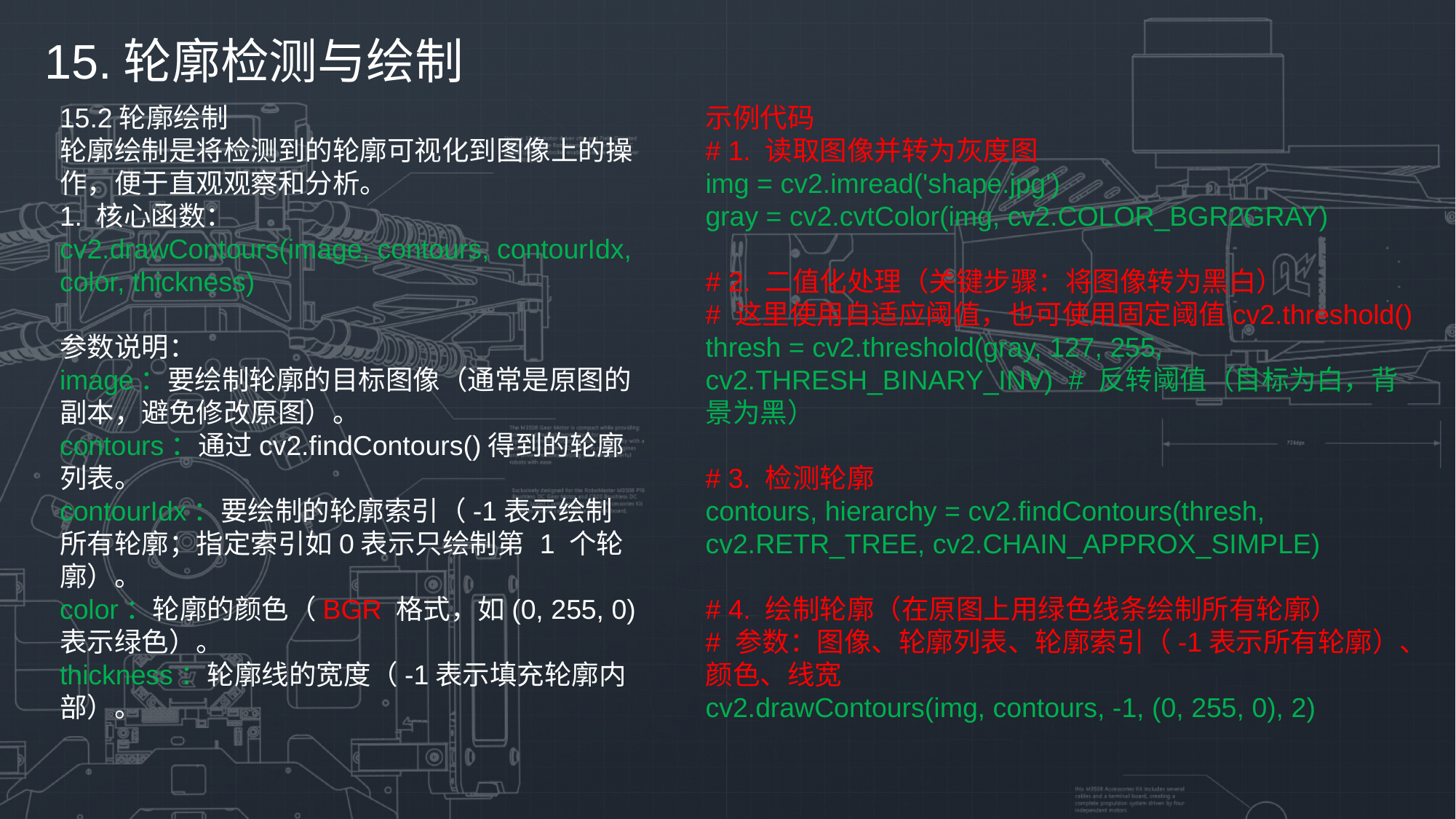

15.轮廓检测与绘制
15.2轮廓绘制
轮廓绘制是将检测到的轮廓可视化到图像上的操作，便于直观观察和分析。
1. 核心函数：
cv2.drawContours(image, contours, contourIdx, color, thickness)

参数说明：
image：要绘制轮廓的目标图像（通常是原图的副本，避免修改原图）。
contours：通过cv2.findContours()得到的轮廓列表。
contourIdx：要绘制的轮廓索引（-1表示绘制所有轮廓；指定索引如0表示只绘制第 1 个轮廓）。
color：轮廓的颜色（BGR 格式，如(0, 255, 0)表示绿色）。
thickness：轮廓线的宽度（-1表示填充轮廓内部）。
示例代码
# 1. 读取图像并转为灰度图
img = cv2.imread('shape.jpg')
gray = cv2.cvtColor(img, cv2.COLOR_BGR2GRAY)

# 2. 二值化处理（关键步骤：将图像转为黑白）
# 这里使用自适应阈值，也可使用固定阈值cv2.threshold()
thresh = cv2.threshold(gray, 127, 255, cv2.THRESH_BINARY_INV)  # 反转阈值（目标为白，背景为黑）

# 3. 检测轮廓
contours, hierarchy = cv2.findContours(thresh, cv2.RETR_TREE, cv2.CHAIN_APPROX_SIMPLE)

# 4. 绘制轮廓（在原图上用绿色线条绘制所有轮廓）
# 参数：图像、轮廓列表、轮廓索引（-1表示所有轮廓）、颜色、线宽
cv2.drawContours(img, contours, -1, (0, 255, 0), 2)